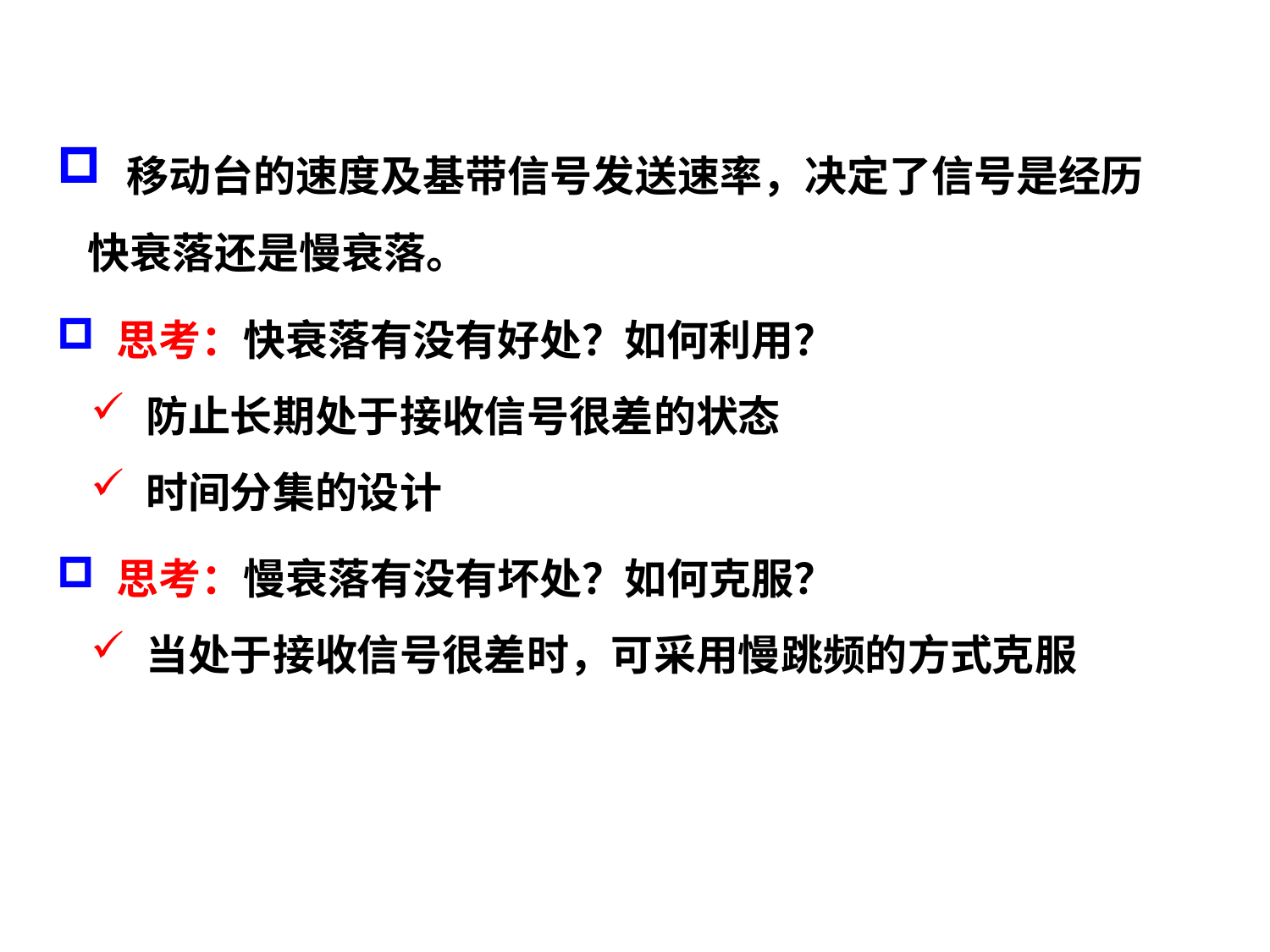

# 六、 多普勒扩展和相关时间
 移动台的速度及基带信号发送速率，决定了信号是经历快衰落还是慢衰落。
 思考：快衰落有没有好处？如何利用？
 防止长期处于接收信号很差的状态
 时间分集的设计
 思考：慢衰落有没有坏处？如何克服？
 当处于接收信号很差时，可采用慢跳频的方式克服